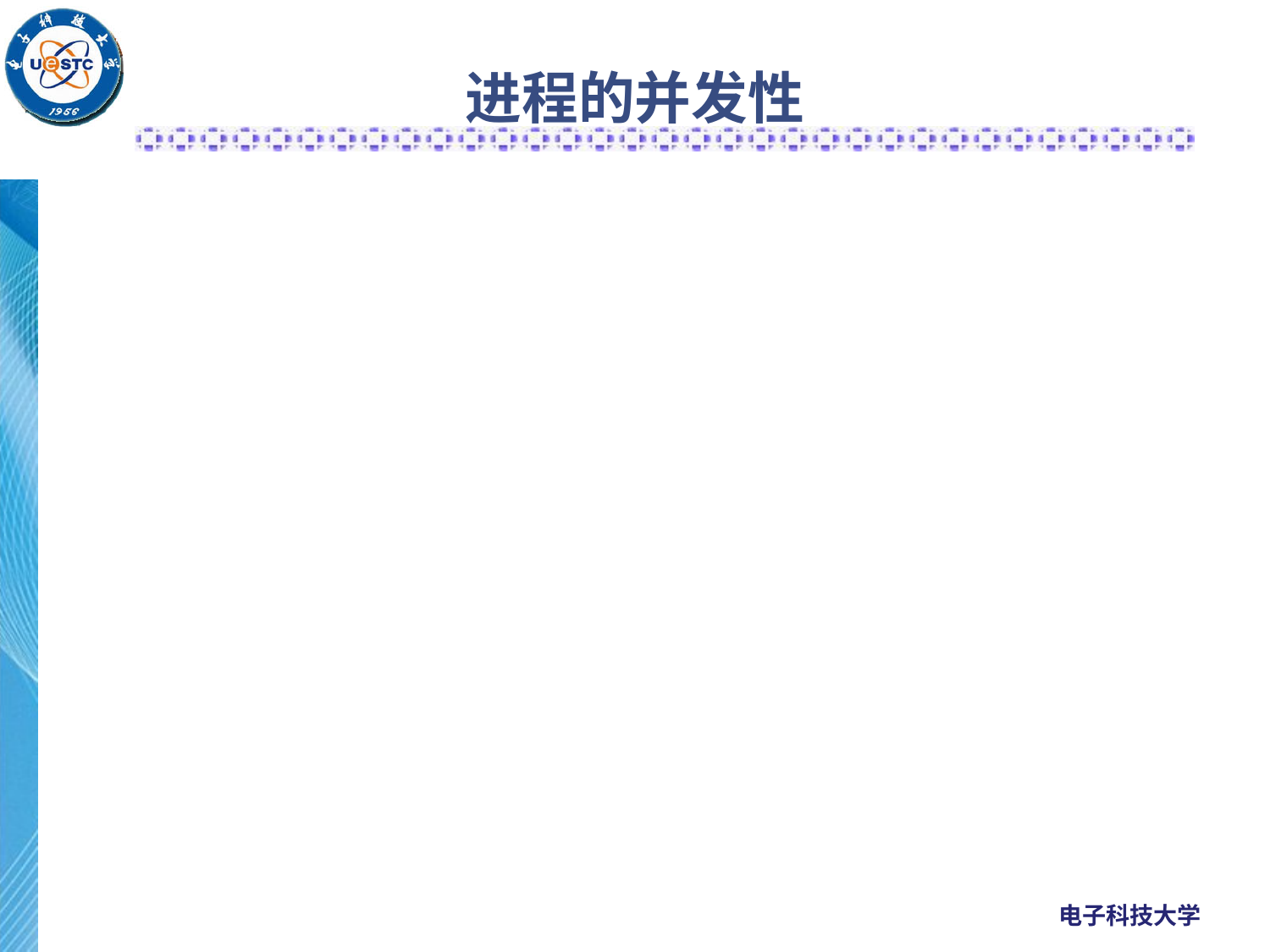

# 进程的并发性
在一个进程的工作没有完成之前，另一个进程就可以开始工作，这些进程就称为可同时执行的。或者称它们具有并发性，并且把可同时执行的进程称为并发进程。